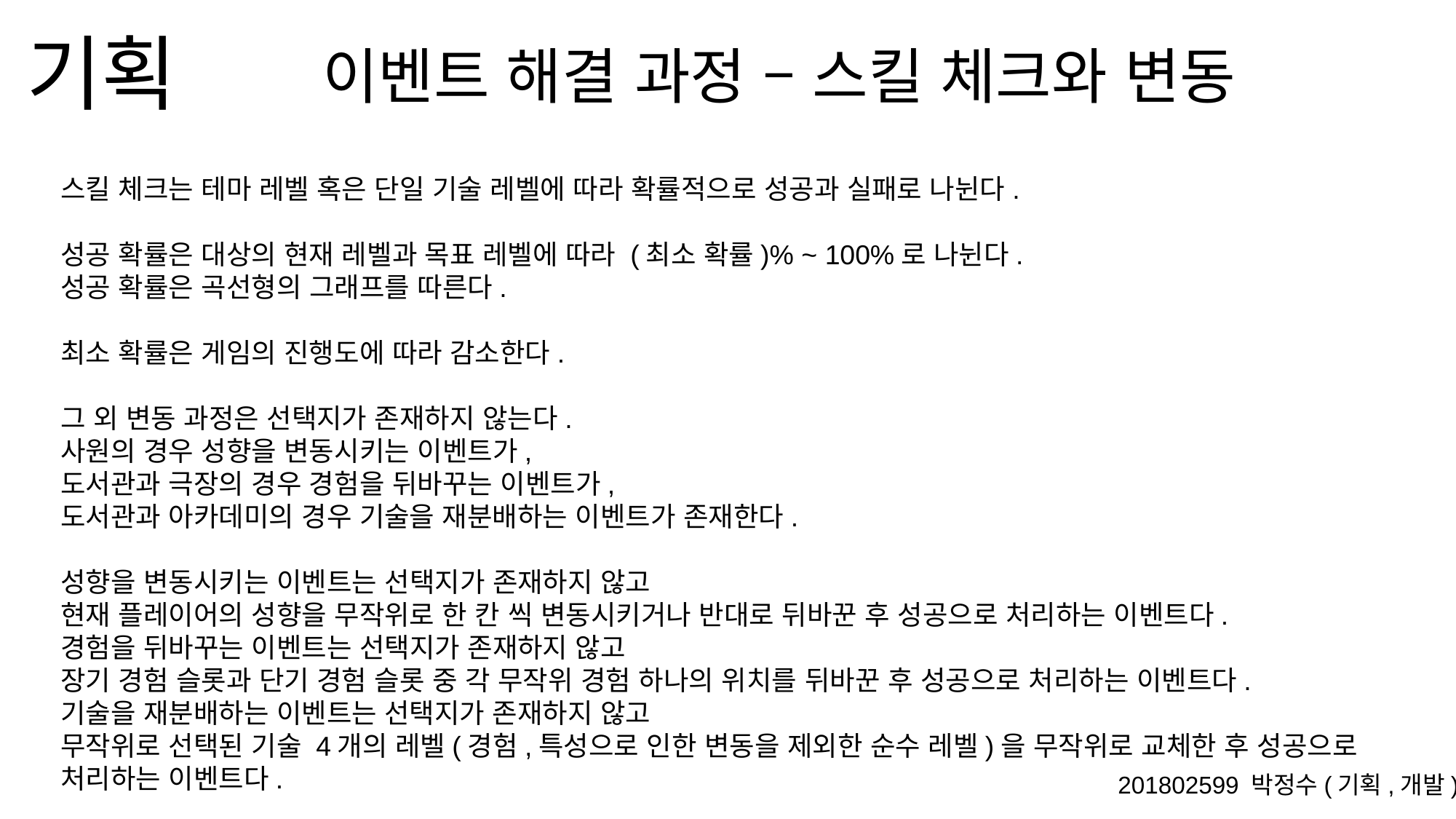

이벤트 해결 과정 – 스킬 체크와 변동
스킬 체크는 테마 레벨 혹은 단일 기술 레벨에 따라 확률적으로 성공과 실패로 나뉜다.

성공 확률은 대상의 현재 레벨과 목표 레벨에 따라 (최소 확률)% ~ 100%로 나뉜다.
성공 확률은 곡선형의 그래프를 따른다.

최소 확률은 게임의 진행도에 따라 감소한다.

그 외 변동 과정은 선택지가 존재하지 않는다.
사원의 경우 성향을 변동시키는 이벤트가,
도서관과 극장의 경우 경험을 뒤바꾸는 이벤트가,
도서관과 아카데미의 경우 기술을 재분배하는 이벤트가 존재한다.

성향을 변동시키는 이벤트는 선택지가 존재하지 않고
현재 플레이어의 성향을 무작위로 한 칸 씩 변동시키거나 반대로 뒤바꾼 후 성공으로 처리하는 이벤트다.
경험을 뒤바꾸는 이벤트는 선택지가 존재하지 않고
장기 경험 슬롯과 단기 경험 슬롯 중 각 무작위 경험 하나의 위치를 뒤바꾼 후 성공으로 처리하는 이벤트다.
기술을 재분배하는 이벤트는 선택지가 존재하지 않고
무작위로 선택된 기술 4개의 레벨(경험,특성으로 인한 변동을 제외한 순수 레벨)을 무작위로 교체한 후 성공으로 처리하는 이벤트다.